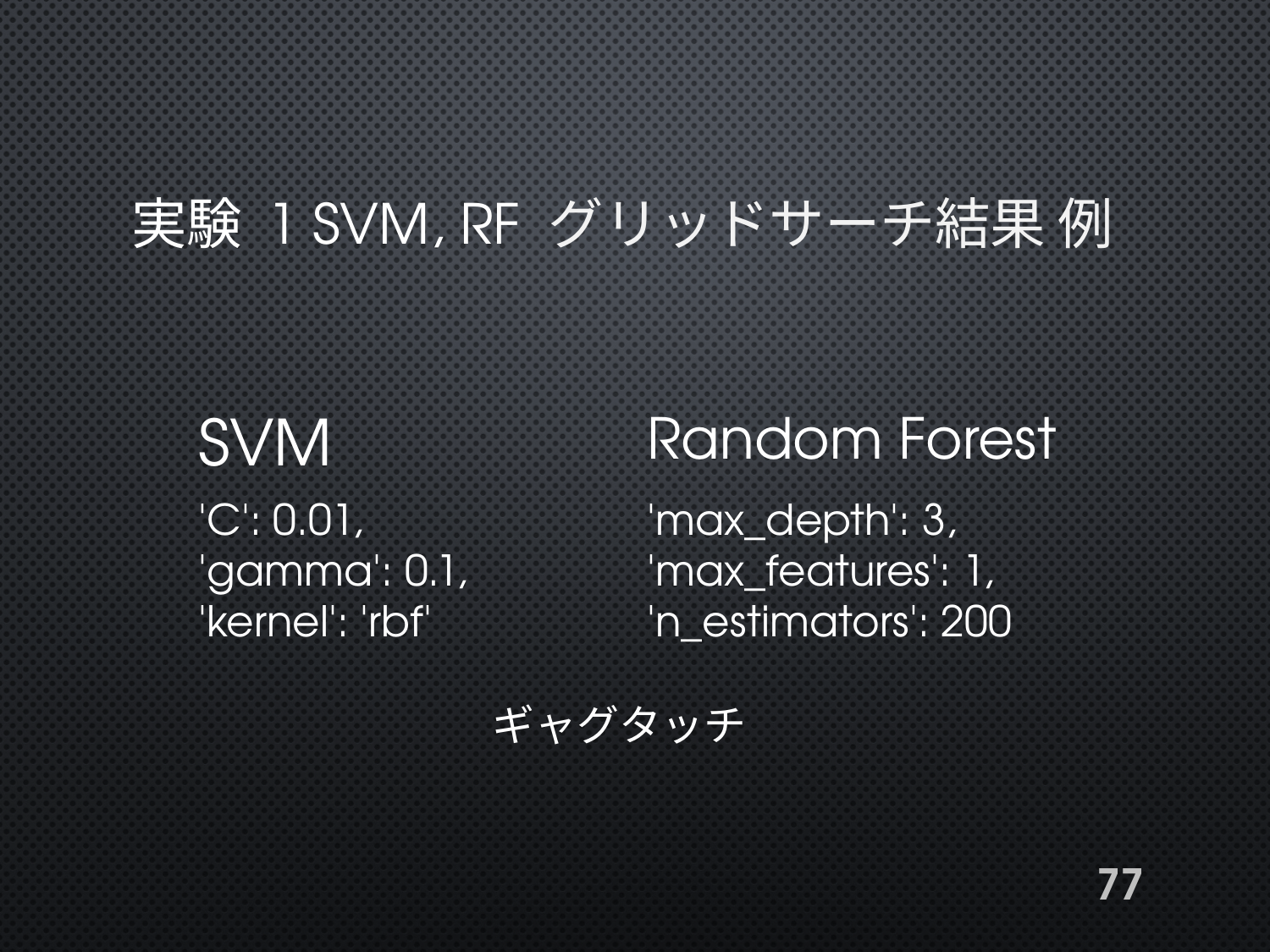

# 実験 1 SVm, RF グリッドサーチ結果 例
SVM
'C': 0.01,
'gamma': 0.1,
'kernel': 'rbf'
Random Forest
'max_depth': 3, 'max_features': 1, 'n_estimators': 200
ギャグタッチ
77